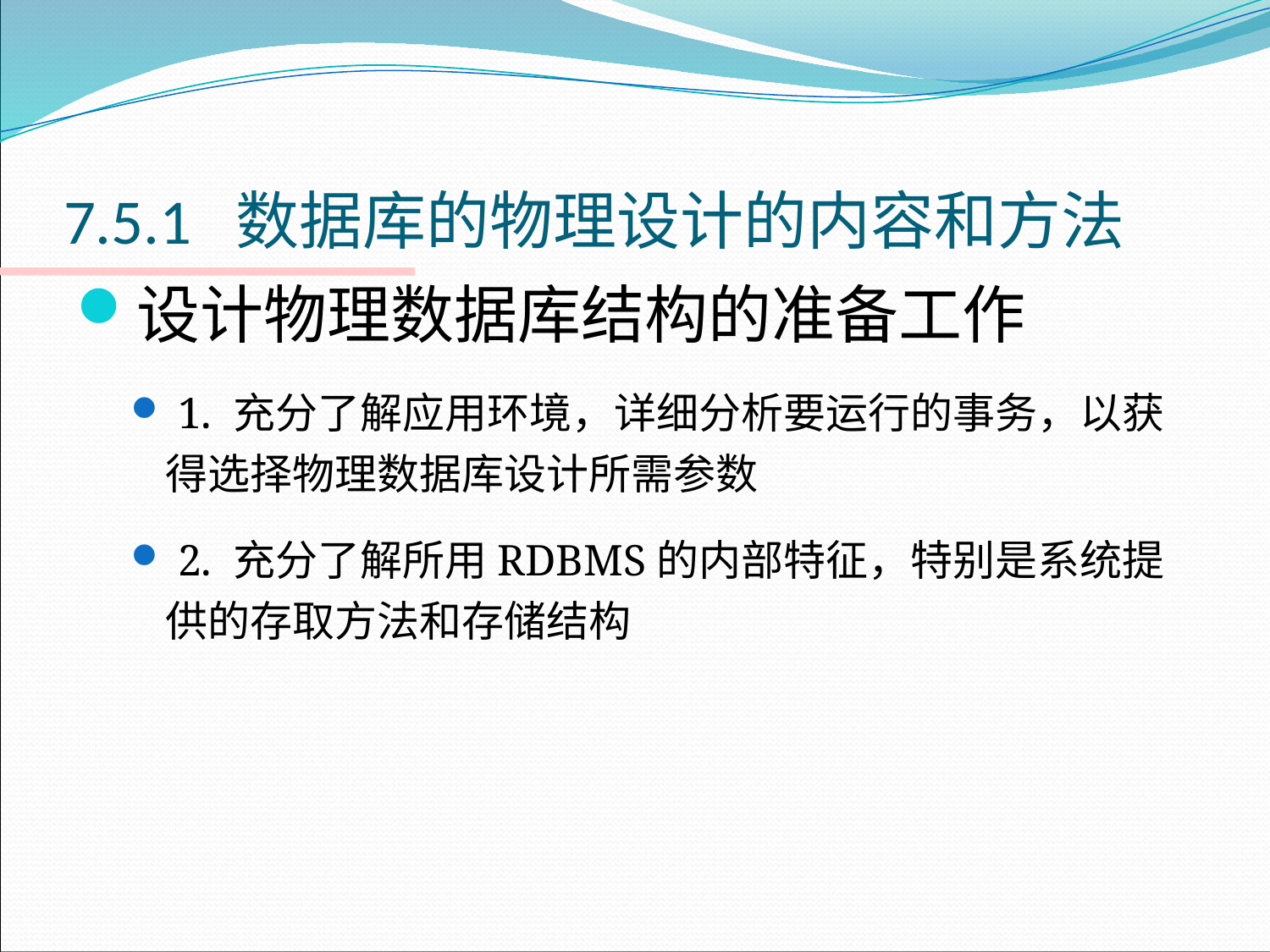

# 7.5.1  数据库的物理设计的内容和方法
设计物理数据库结构的准备工作
 1. 充分了解应用环境，详细分析要运行的事务，以获得选择物理数据库设计所需参数
 2. 充分了解所用RDBMS的内部特征，特别是系统提供的存取方法和存储结构

788